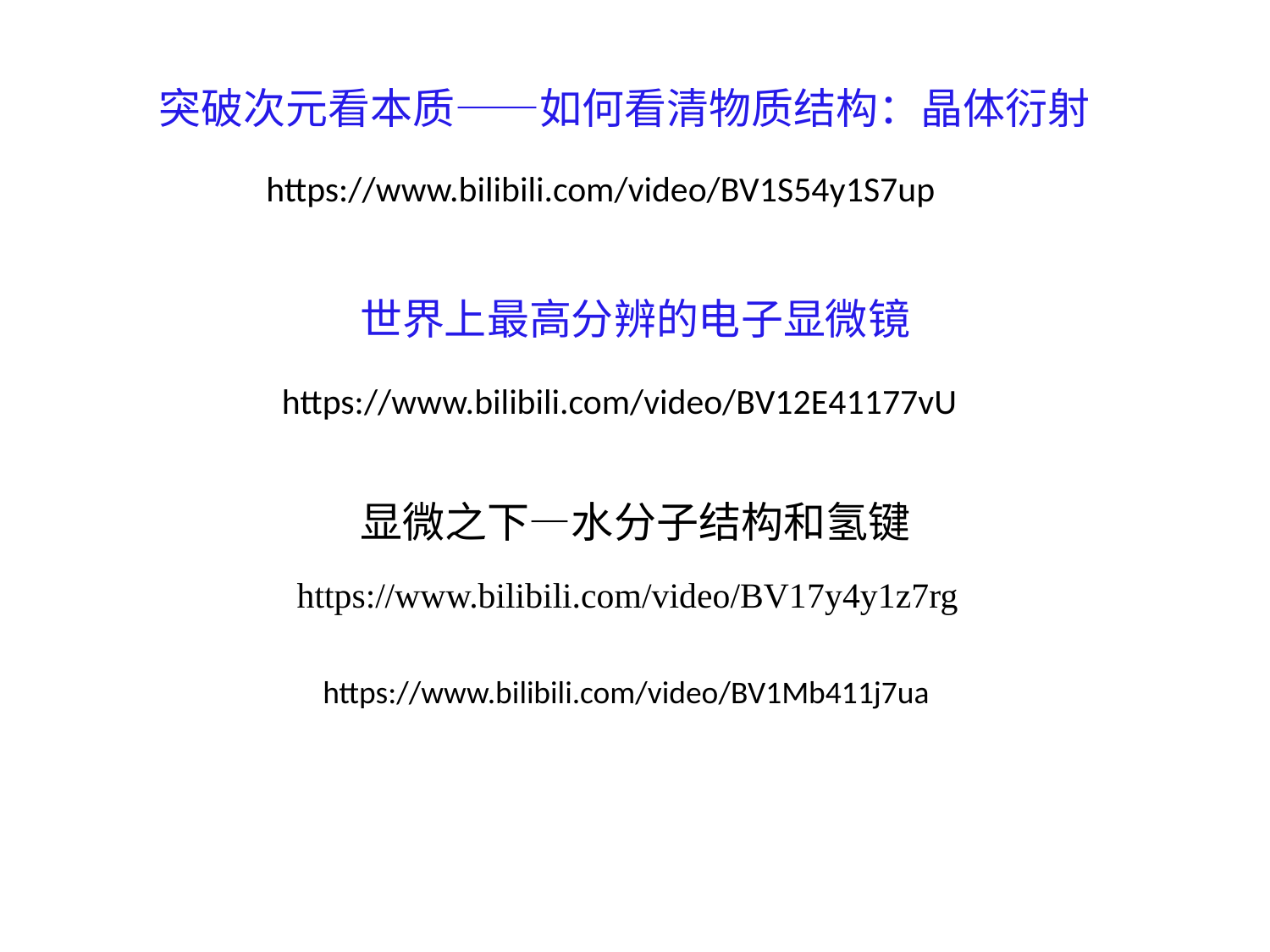

突破次元看本质——如何看清物质结构：晶体衍射
https://www.bilibili.com/video/BV1S54y1S7up
世界上最高分辨的电子显微镜
https://www.bilibili.com/video/BV12E41177vU
显微之下—水分子结构和氢键
https://www.bilibili.com/video/BV17y4y1z7rg
https://www.bilibili.com/video/BV1Mb411j7ua